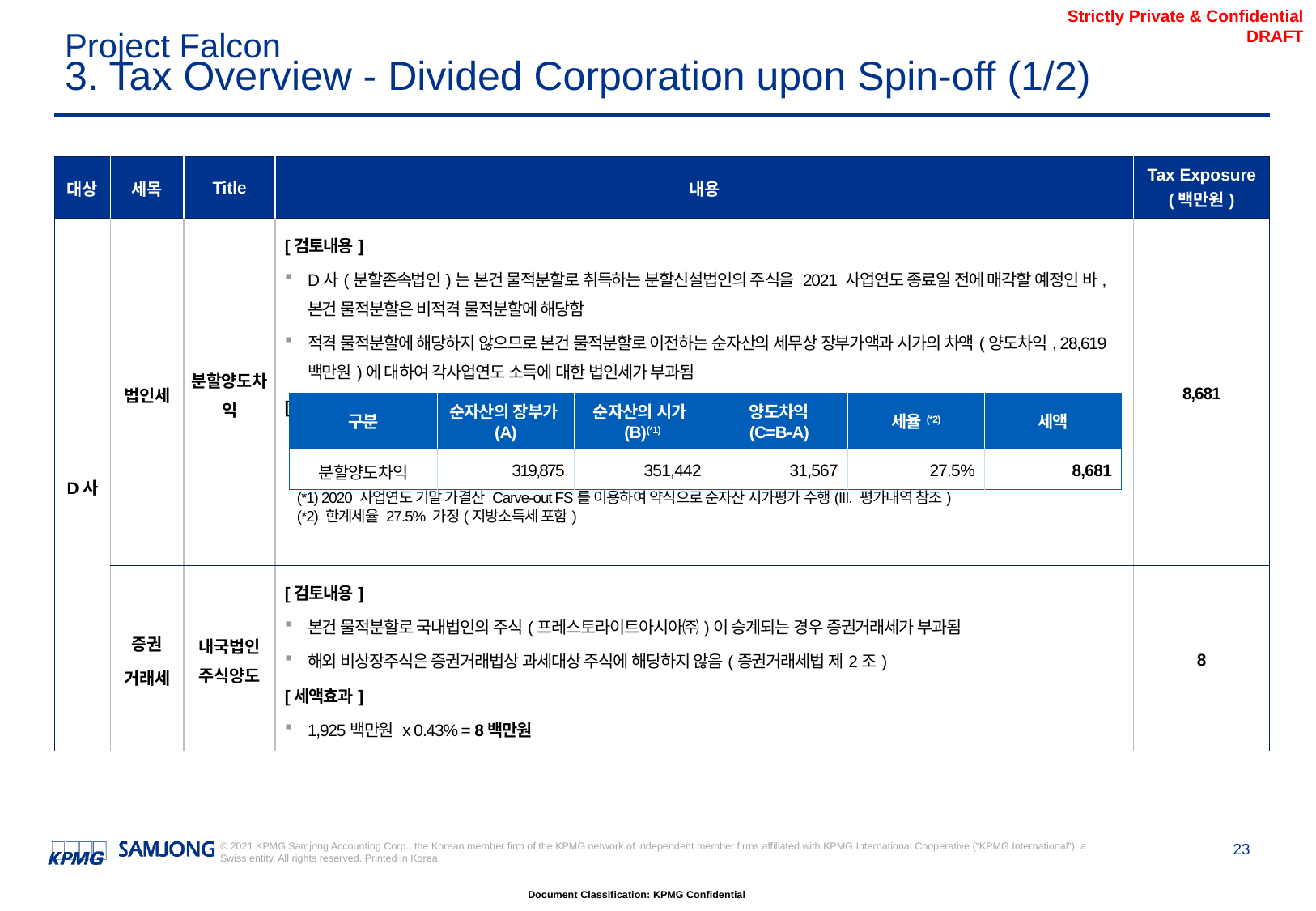

Project Falcon
# 3. Tax Overview - Divided Corporation upon Spin-off (1/2)
| 대상 | 세목 | Title | 내용 | Tax Exposure (백만원) |
| --- | --- | --- | --- | --- |
| D사 | 법인세 | 분할양도차익 | [검토내용] D사(분할존속법인)는 본건 물적분할로 취득하는 분할신설법인의 주식을 2021 사업연도 종료일 전에 매각할 예정인 바, 본건 물적분할은 비적격 물적분할에 해당함 적격 물적분할에 해당하지 않으므로 본건 물적분할로 이전하는 순자산의 세무상 장부가액과 시가의 차액(양도차익, 28,619백만원)에 대하여 각사업연도 소득에 대한 법인세가 부과됨 [세액효과] | 8,681 |
|  | 증권 거래세 | 내국법인 주식양도 | [검토내용] 본건 물적분할로 국내법인의 주식(프레스토라이트아시아㈜)이 승계되는 경우 증권거래세가 부과됨 해외 비상장주식은 증권거래법상 과세대상 주식에 해당하지 않음(증권거래세법 제2조) [세액효과] 1,925백만원 x 0.43% = 8백만원 | 8 |
| 구분 | 순자산의 장부가(A) | 순자산의 시가(B)(\*1) | 양도차익 (C=B-A) | 세율(\*2) | 세액 |
| --- | --- | --- | --- | --- | --- |
| 분할양도차익 | 319,875 | 351,442 | 31,567 | 27.5% | 8,681 |
(*1) 2020 사업연도 기말 가결산 Carve-out FS를 이용하여 약식으로 순자산 시가평가 수행(III. 평가내역 참조)
(*2) 한계세율 27.5% 가정(지방소득세 포함)